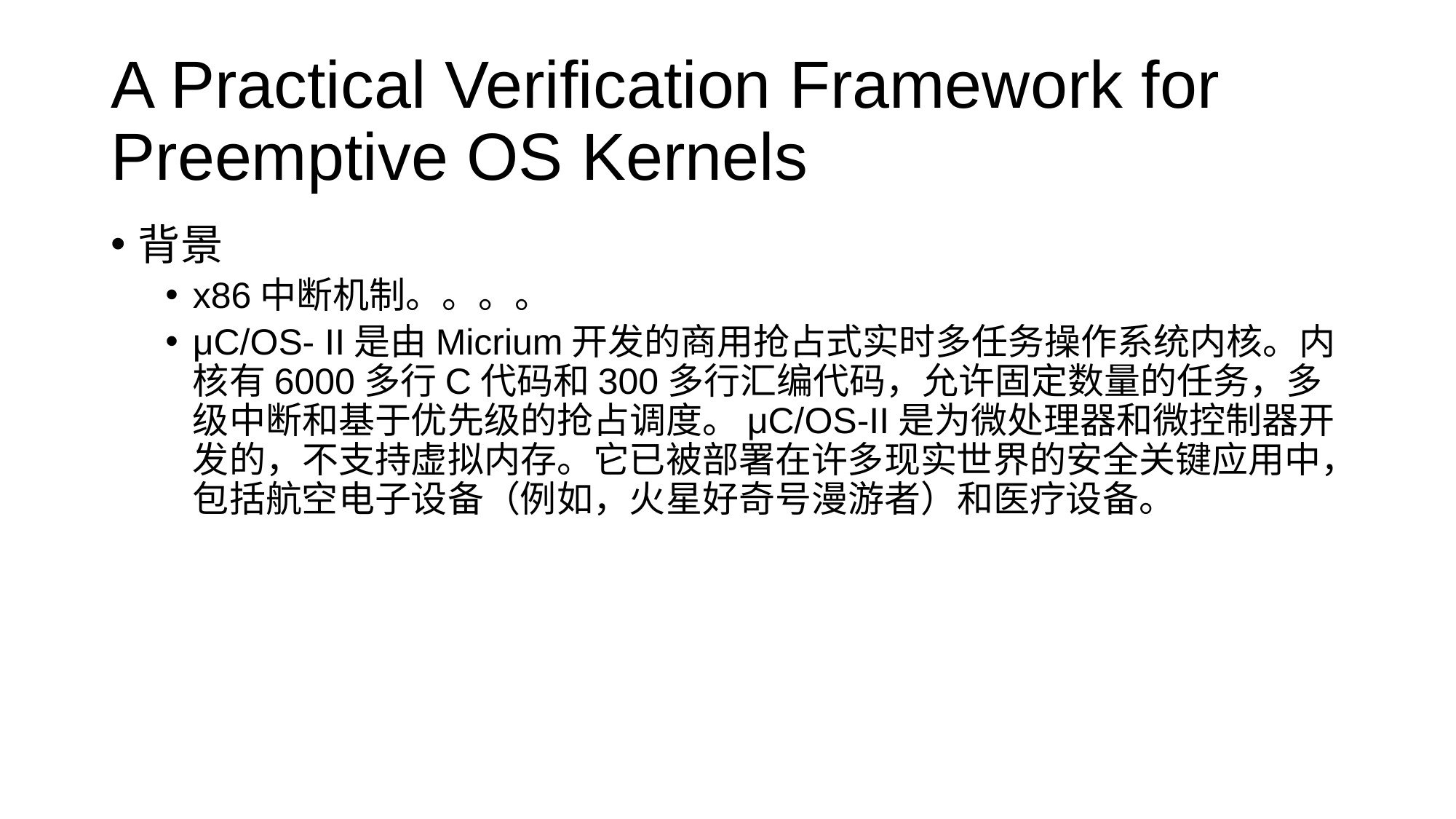

# A Practical Verification Framework for Preemptive OS Kernels
背景
x86中断机制。。。。
μC/OS- II是由Micrium开发的商用抢占式实时多任务操作系统内核。内核有6000多行C代码和300多行汇编代码，允许固定数量的任务，多级中断和基于优先级的抢占调度。μC/OS-II是为微处理器和微控制器开发的，不支持虚拟内存。它已被部署在许多现实世界的安全关键应用中，包括航空电子设备（例如，火星好奇号漫游者）和医疗设备。